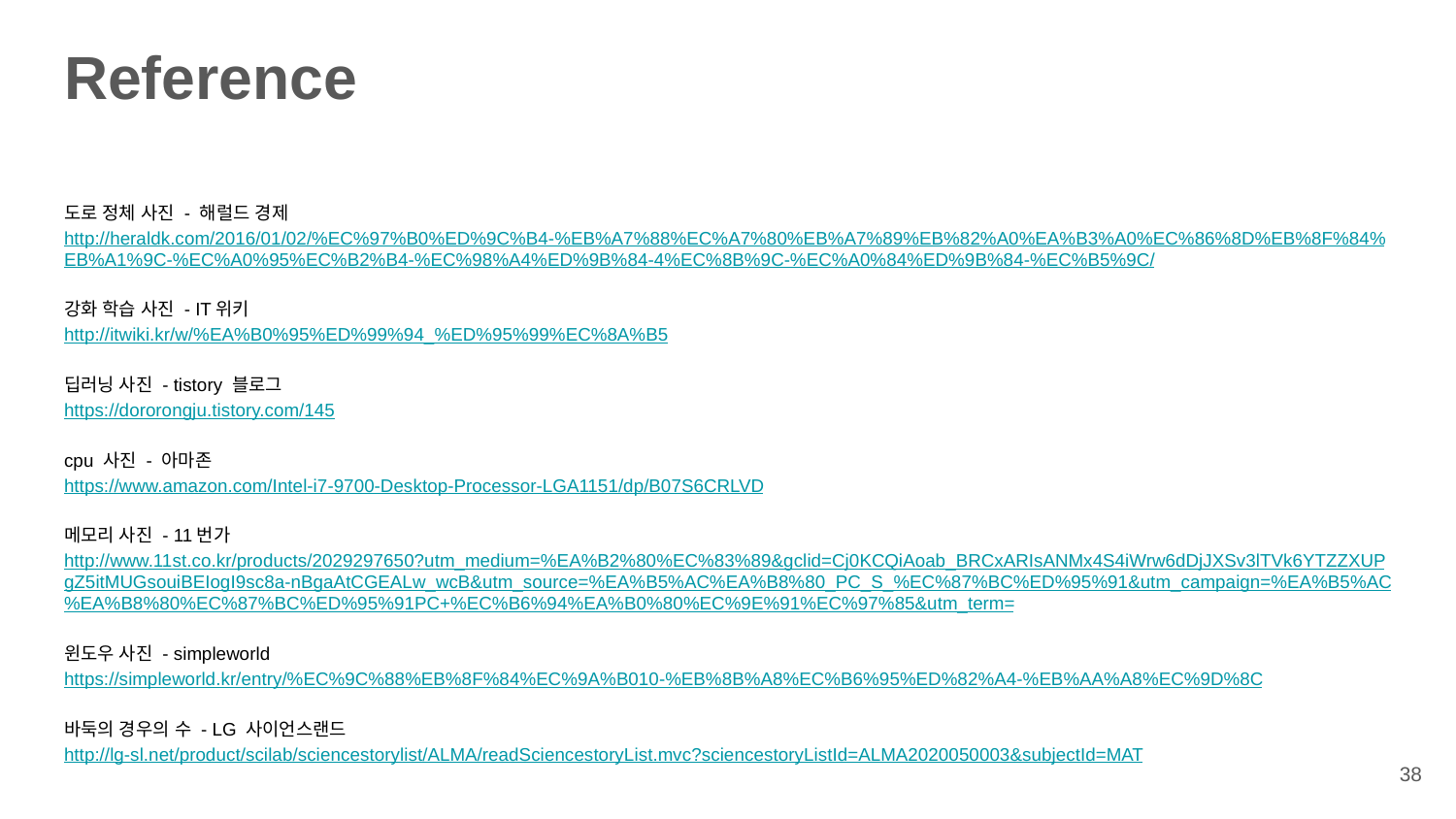

# Reference
도로 정체 사진 - 해럴드 경제 http://heraldk.com/2016/01/02/%EC%97%B0%ED%9C%B4-%EB%A7%88%EC%A7%80%EB%A7%89%EB%82%A0%EA%B3%A0%EC%86%8D%EB%8F%84%EB%A1%9C-%EC%A0%95%EC%B2%B4-%EC%98%A4%ED%9B%84-4%EC%8B%9C-%EC%A0%84%ED%9B%84-%EC%B5%9C/

강화 학습 사진 - IT위키
http://itwiki.kr/w/%EA%B0%95%ED%99%94_%ED%95%99%EC%8A%B5

딥러닝 사진 - tistory 블로그
https://dororongju.tistory.com/145

cpu 사진 - 아마존
https://www.amazon.com/Intel-i7-9700-Desktop-Processor-LGA1151/dp/B07S6CRLVD

메모리 사진 - 11번가
http://www.11st.co.kr/products/2029297650?utm_medium=%EA%B2%80%EC%83%89&gclid=Cj0KCQiAoab_BRCxARIsANMx4S4iWrw6dDjJXSv3lTVk6YTZZXUPgZ5itMUGsouiBEIogI9sc8a-nBgaAtCGEALw_wcB&utm_source=%EA%B5%AC%EA%B8%80_PC_S_%EC%87%BC%ED%95%91&utm_campaign=%EA%B5%AC%EA%B8%80%EC%87%BC%ED%95%91PC+%EC%B6%94%EA%B0%80%EC%9E%91%EC%97%85&utm_term=

윈도우 사진 - simpleworld
https://simpleworld.kr/entry/%EC%9C%88%EB%8F%84%EC%9A%B010-%EB%8B%A8%EC%B6%95%ED%82%A4-%EB%AA%A8%EC%9D%8C

바둑의 경우의 수 - LG 사이언스랜드
http://lg-sl.net/product/scilab/sciencestorylist/ALMA/readSciencestoryList.mvc?sciencestoryListId=ALMA2020050003&subjectId=MAT

38